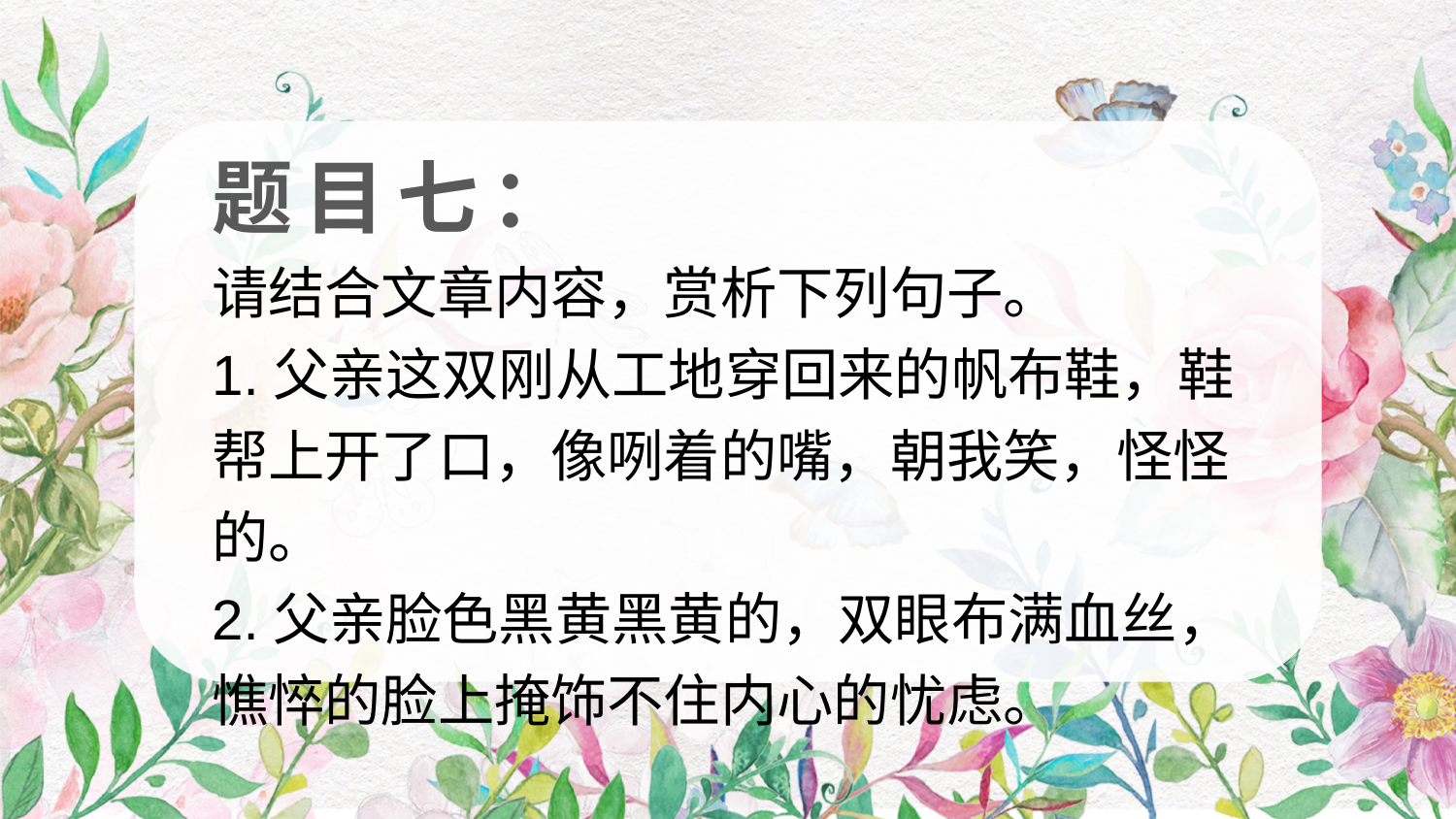

题目七：
请结合文章内容，赏析下列句子。
1.父亲这双刚从工地穿回来的帆布鞋，鞋帮上开了口，像咧着的嘴，朝我笑，怪怪的。
2.父亲脸色黑黄黑黄的，双眼布满血丝，憔悴的脸上掩饰不住内心的忧虑。